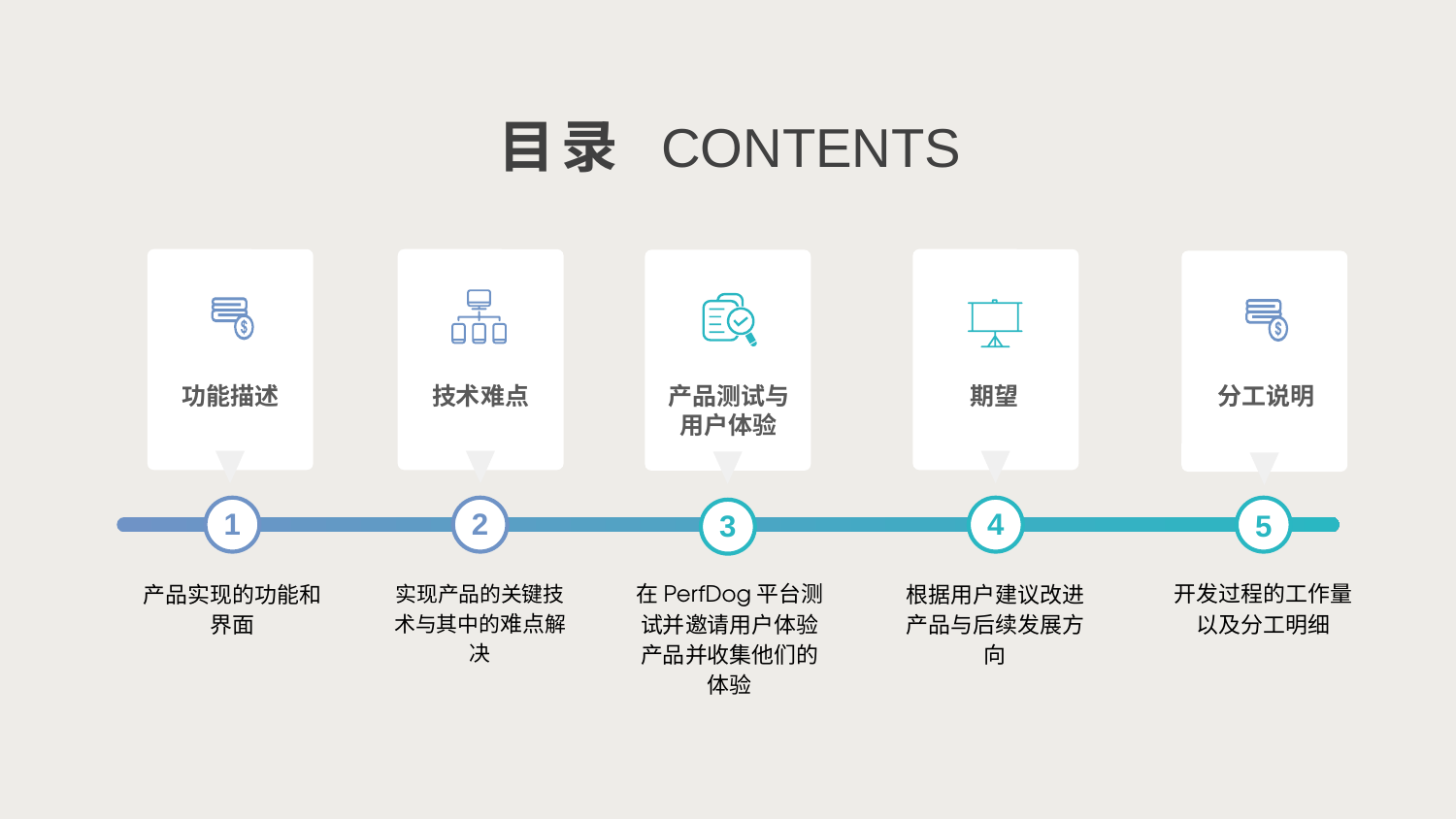

目录  CONTENTS

技术难点
产品测试与用户体验
期望
分工说明
功能描述
1
2
4
3

5
开发过程的工作量以及分工明细
在PerfDog平台测试并邀请用户体验产品并收集他们的体验
根据用户建议改进产品与后续发展方向
产品实现的功能和界面
实现产品的关键技术与其中的难点解决